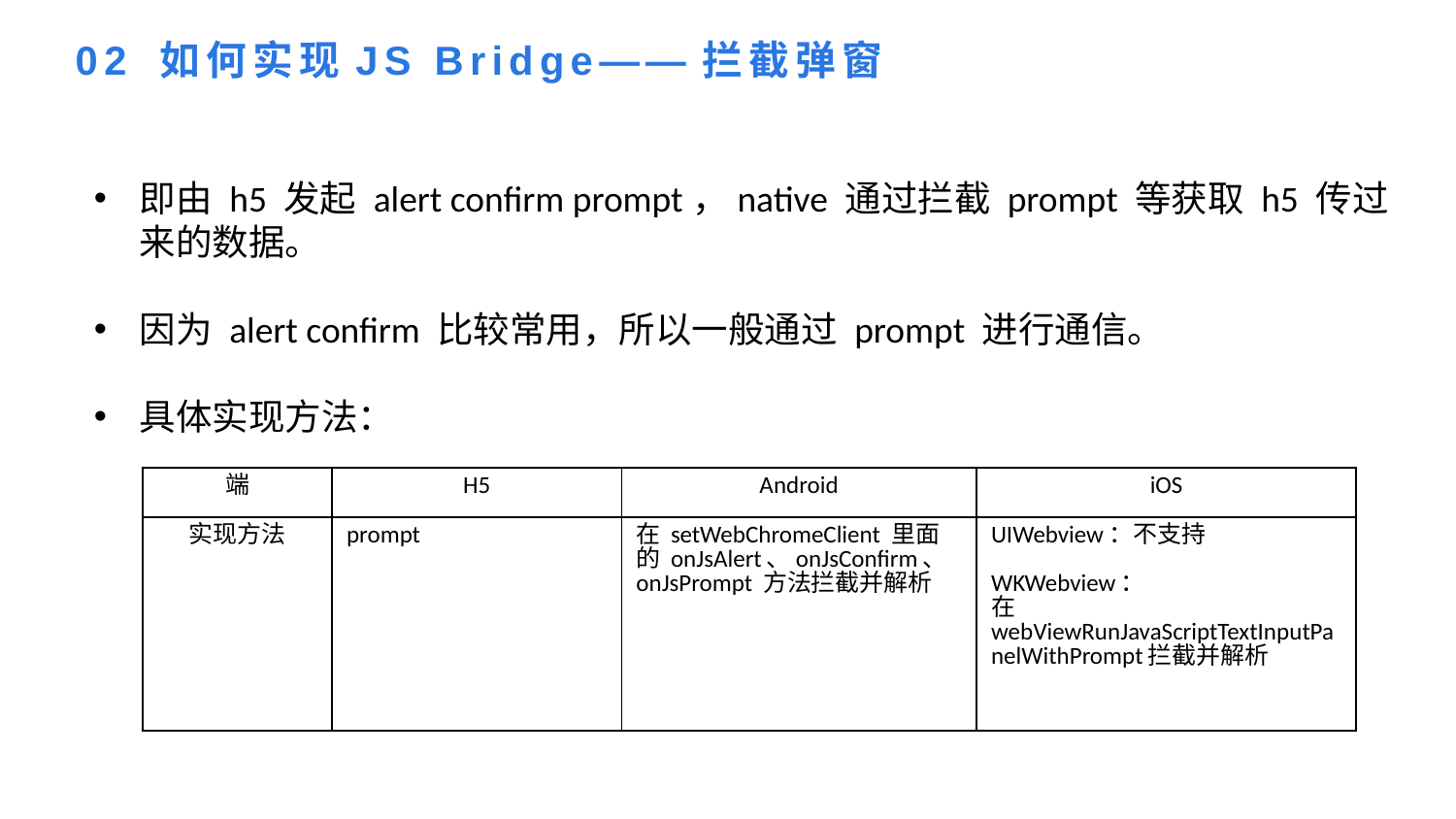

02 如何实现JS Bridge——拦截弹窗
即由 h5 发起 alert confirm prompt，native 通过拦截 prompt 等获取 h5 传过来的数据。

因为 alert confirm 比较常用，所以一般通过 prompt 进行通信。

具体实现方法：

| 端 | H5 | Android | iOS |
| --- | --- | --- | --- |
| 实现方法 | prompt | 在 setWebChromeClient 里面的 onJsAlert、onJsConfirm、onJsPrompt 方法拦截并解析 | UIWebview：不支持 WKWebview： 在webViewRunJavaScriptTextInputPanelWithPrompt拦截并解析 |